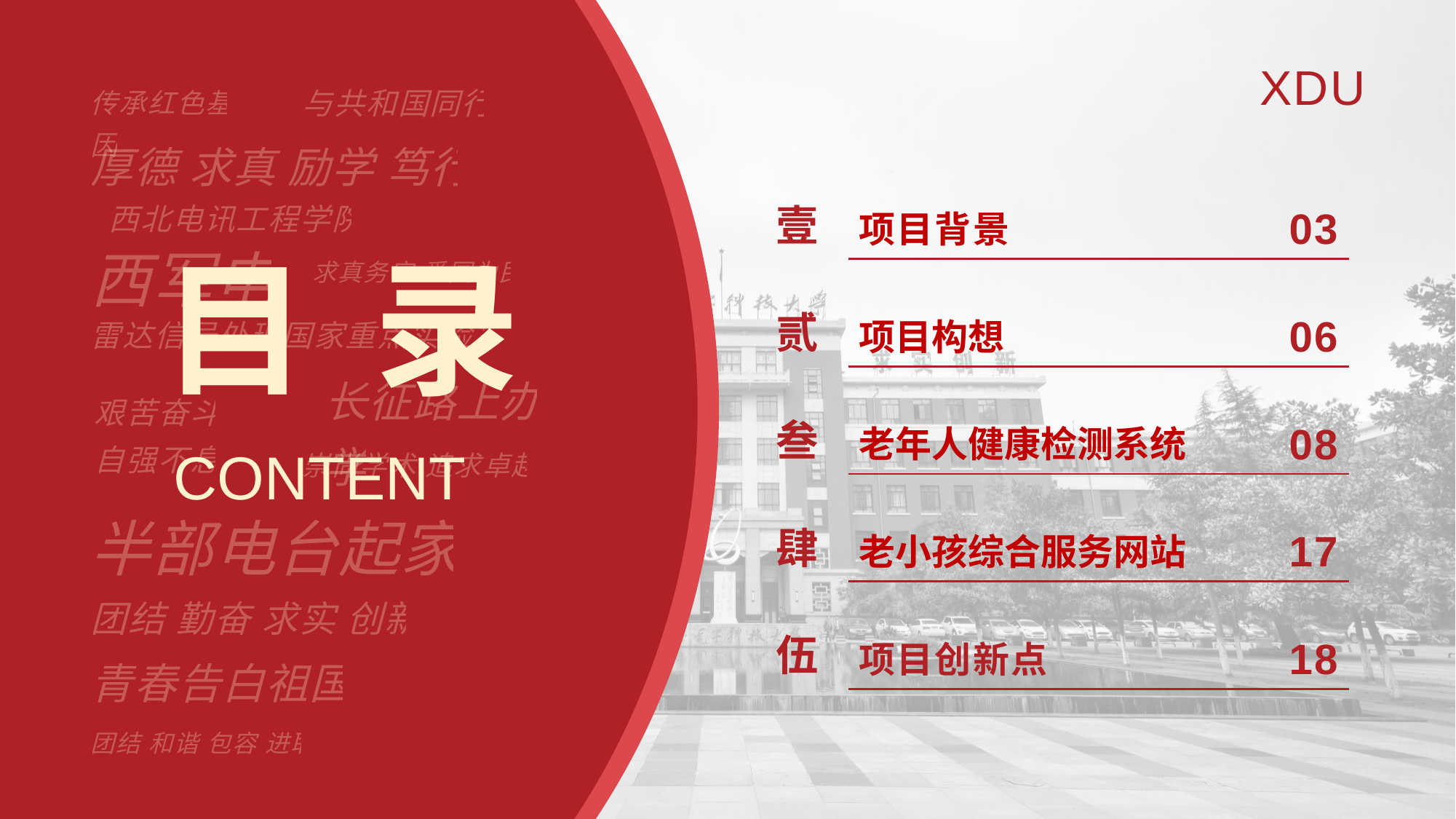

| 壹 | 项目背景 | 03 |
| --- | --- | --- |
| 贰 | 项目构想 | 06 |
| 叁 | 老年人健康检测系统 | 08 |
| 肆 | 老小孩综合服务网站 | 17 |
| 伍 | 项目创新点 | 18 |
目  录
CONTENT